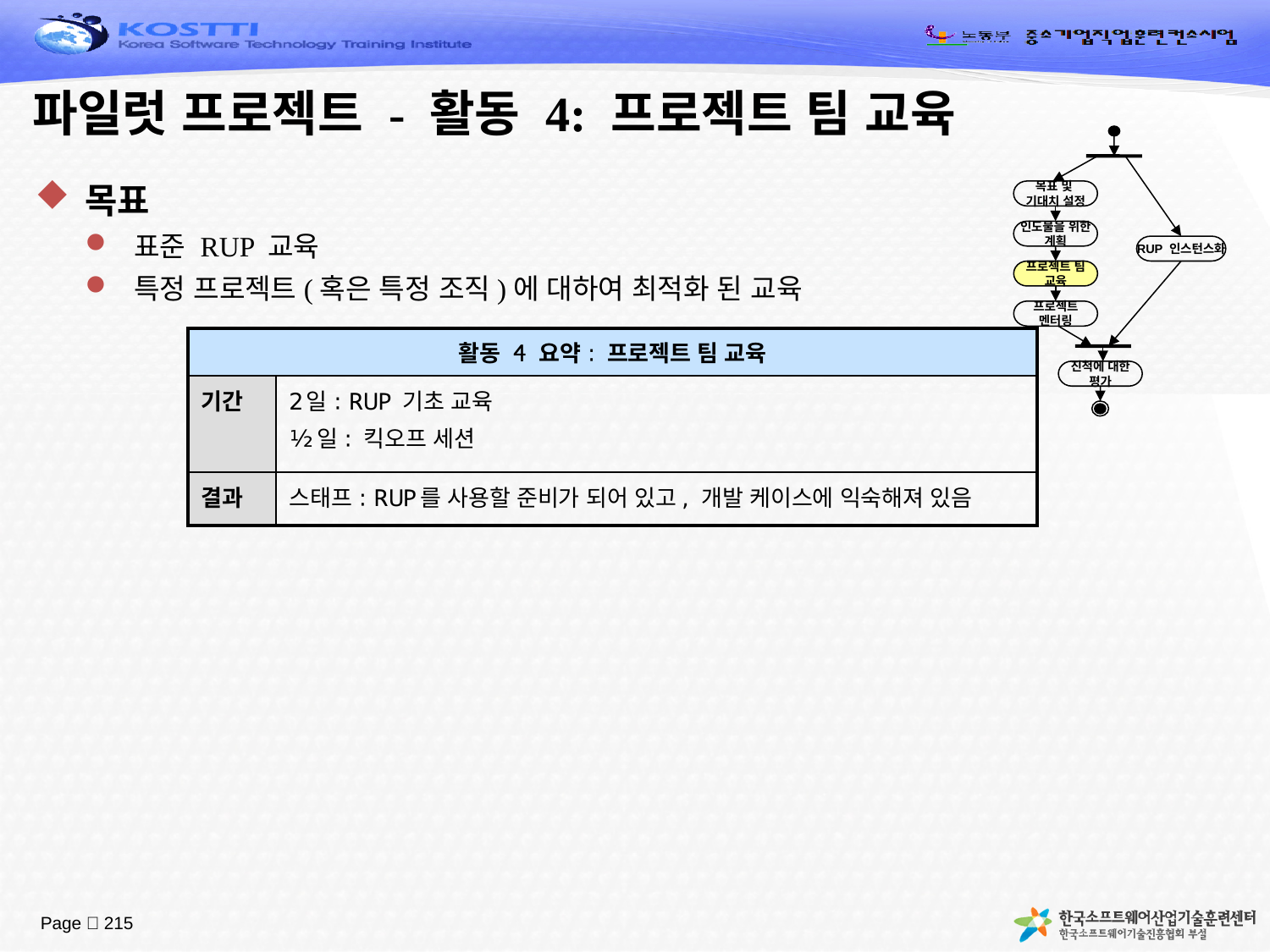

# 파일럿 프로젝트 - 활동 4: 프로젝트 팀 교육

목표 및
기대치 설정
인도물을 위한
계획
RUP 인스턴스화
프로젝트 팀
교육

프로젝트
멘터링

진척에 대한
평가

목표
표준 RUP 교육
특정 프로젝트(혹은 특정 조직)에 대하여 최적화 된 교육
| 활동 4 요약: 프로젝트 팀 교육 |  |
| --- | --- |
| 기간 | 2일: RUP 기초 교육 ½일: 킥오프 세션 |
| 결과 | 스태프: RUP를 사용할 준비가 되어 있고, 개발 케이스에 익숙해져 있음 |